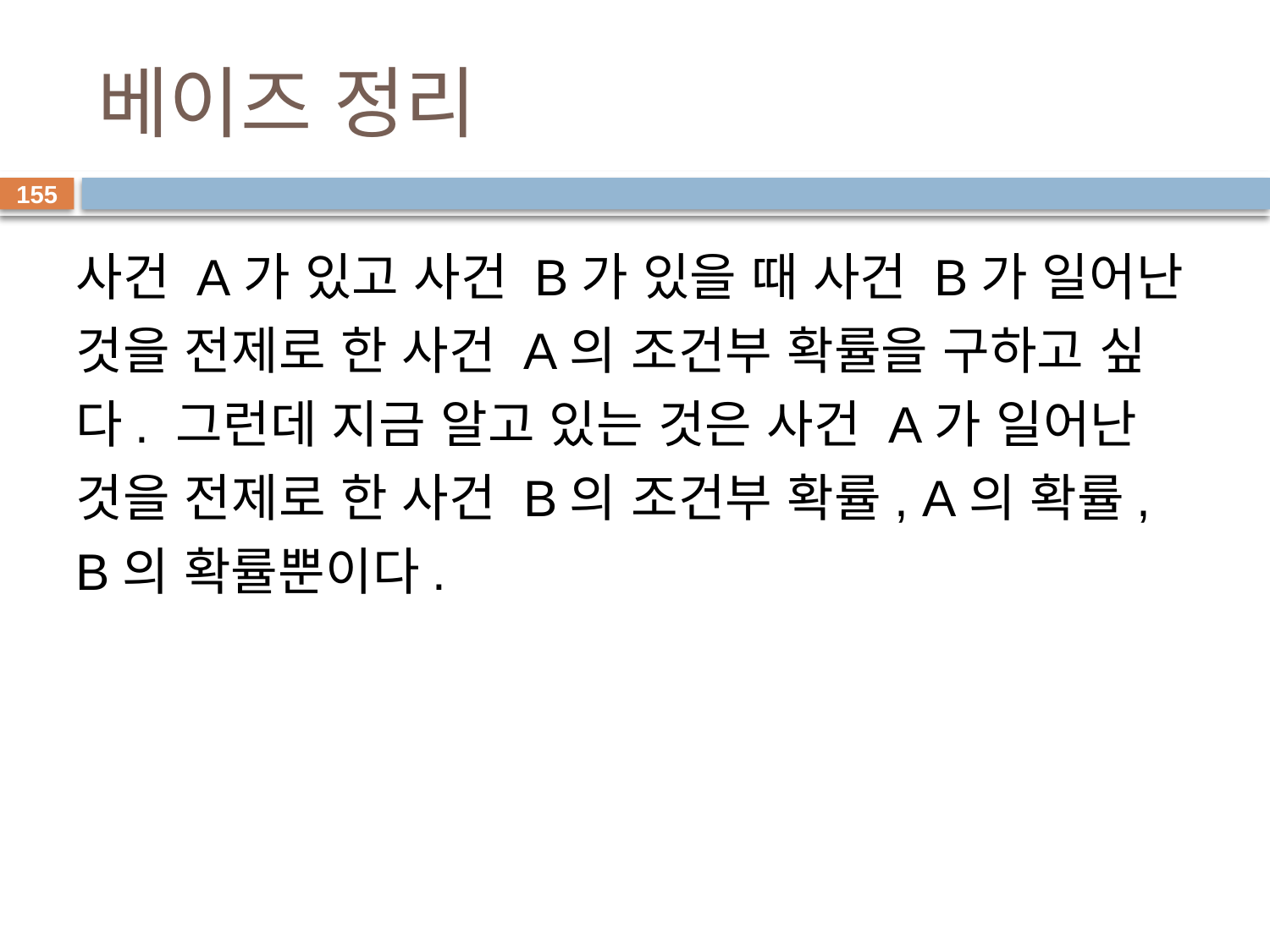

# 베이즈 정리
155
사건 A가 있고 사건 B가 있을 때 사건 B가 일어난 것을 전제로 한 사건 A의 조건부 확률을 구하고 싶다. 그런데 지금 알고 있는 것은 사건 A가 일어난 것을 전제로 한 사건 B의 조건부 확률, A의 확률, B의 확률뿐이다.